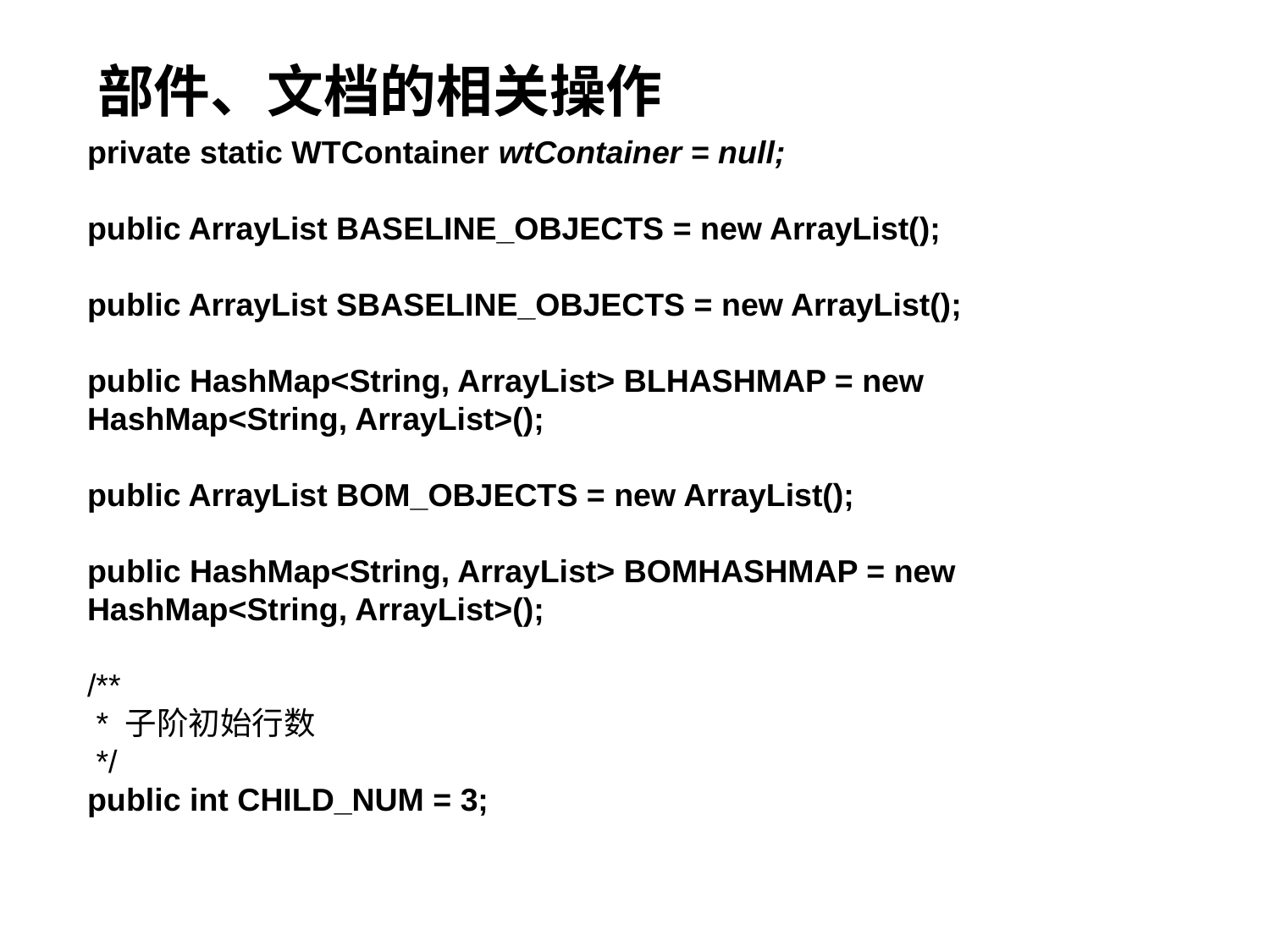

# 部件、文档的相关操作
private static WTContainer wtContainer = null;

public ArrayList BASELINE_OBJECTS = new ArrayList();

public ArrayList SBASELINE_OBJECTS = new ArrayList();

public HashMap<String, ArrayList> BLHASHMAP = new HashMap<String, ArrayList>();

public ArrayList BOM_OBJECTS = new ArrayList();

public HashMap<String, ArrayList> BOMHASHMAP = new HashMap<String, ArrayList>();

/**
 * 子阶初始行数
 */
public int CHILD_NUM = 3;